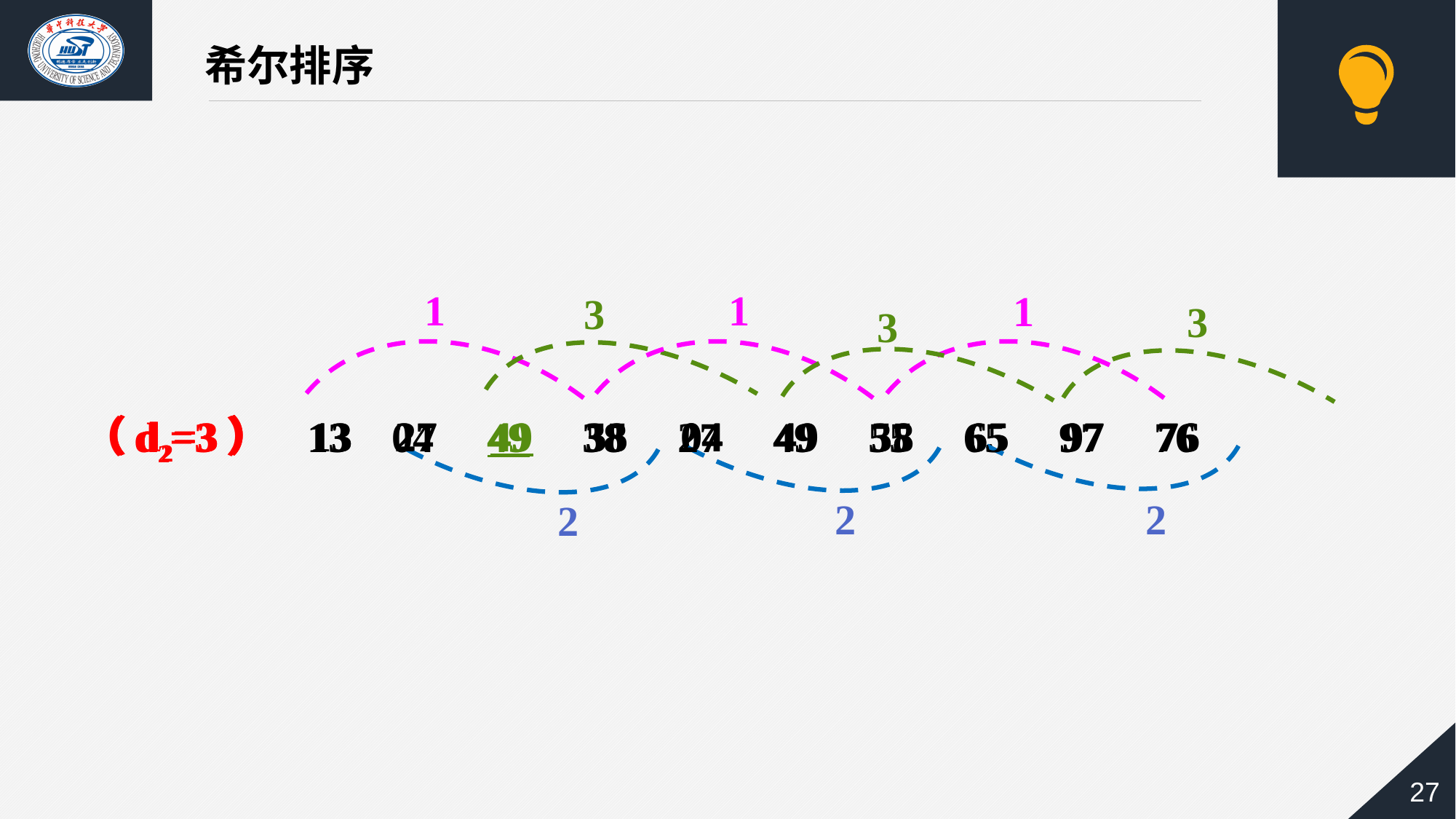

希尔排序

1
1
1
3

3
3

（d2=3）   13    27     49     38     04     49     55     65     97     76
（d2=3）   13    27     49     55     04     49     38     65     97     76
（d2=3）   13    04     49     38     27     49     55     65     97     76
2
2
2